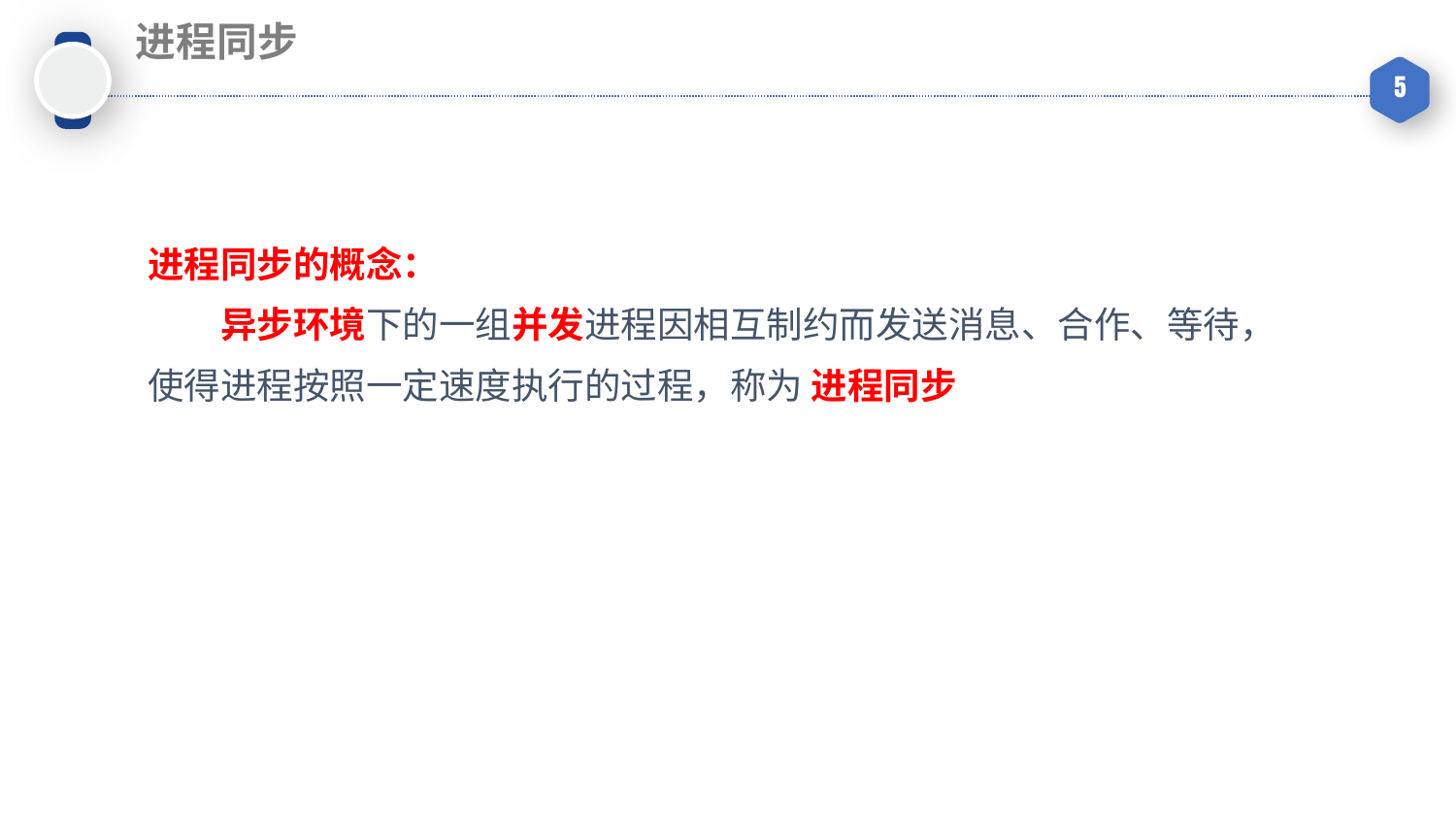

进程同步
进程同步的概念：
异步环境下的一组并发进程因相互制约而发送消息、合作、等待，使得进程按照一定速度执行的过程，称为 进程同步